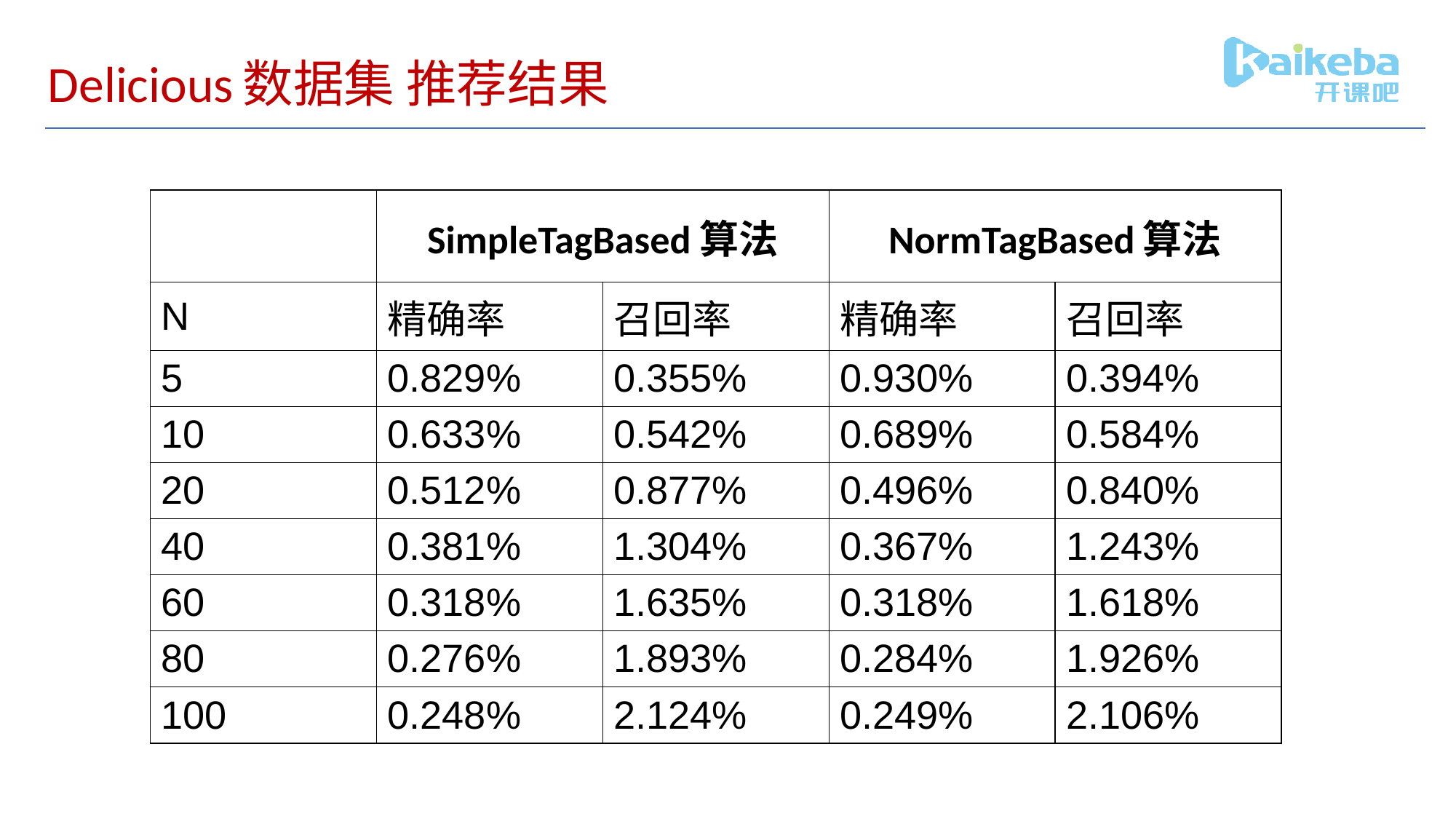

# Delicious数据集 推荐结果
|  | SimpleTagBased算法 |  | NormTagBased算法 |  |
| --- | --- | --- | --- | --- |
| N | 精确率 | 召回率 | 精确率 | 召回率 |
| 5 | 0.829% | 0.355% | 0.930% | 0.394% |
| 10 | 0.633% | 0.542% | 0.689% | 0.584% |
| 20 | 0.512% | 0.877% | 0.496% | 0.840% |
| 40 | 0.381% | 1.304% | 0.367% | 1.243% |
| 60 | 0.318% | 1.635% | 0.318% | 1.618% |
| 80 | 0.276% | 1.893% | 0.284% | 1.926% |
| 100 | 0.248% | 2.124% | 0.249% | 2.106% |